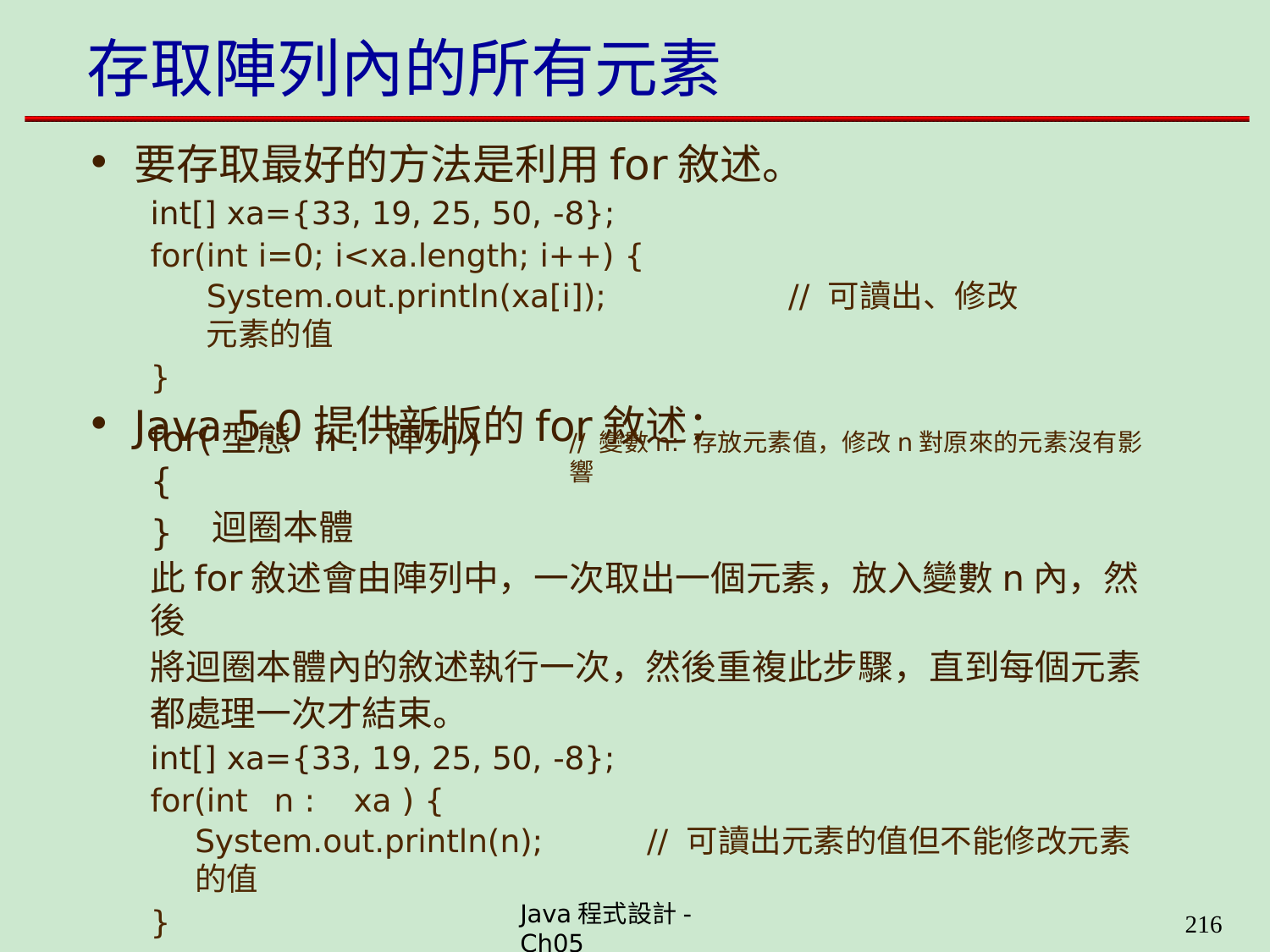

# 存取陣列內的所有元素
要存取最好的方法是利用for敘述。
int[] xa={33, 19, 25, 50, -8};
for(int i=0; i<xa.length; i++) {
System.out.println(xa[i]);	// 可讀出、修改元素的值
}
Java 5.0提供新版的for敘述：
for(型態 n :	陣列){
迴圈本體
// 變數n: 存放元素值，修改n對原來的元素沒有影響
}
此for敘述會由陣列中，一次取出一個元素，放入變數n內，然後
將迴圈本體內的敘述執行一次，然後重複此步驟，直到每個元素
都處理一次才結束。
int[] xa={33, 19, 25, 50, -8};
for(int	n :	xa ) {
System.out.println(n);	// 可讀出元素的值但不能修改元素的值
}
Java程式設計-Ch05
216